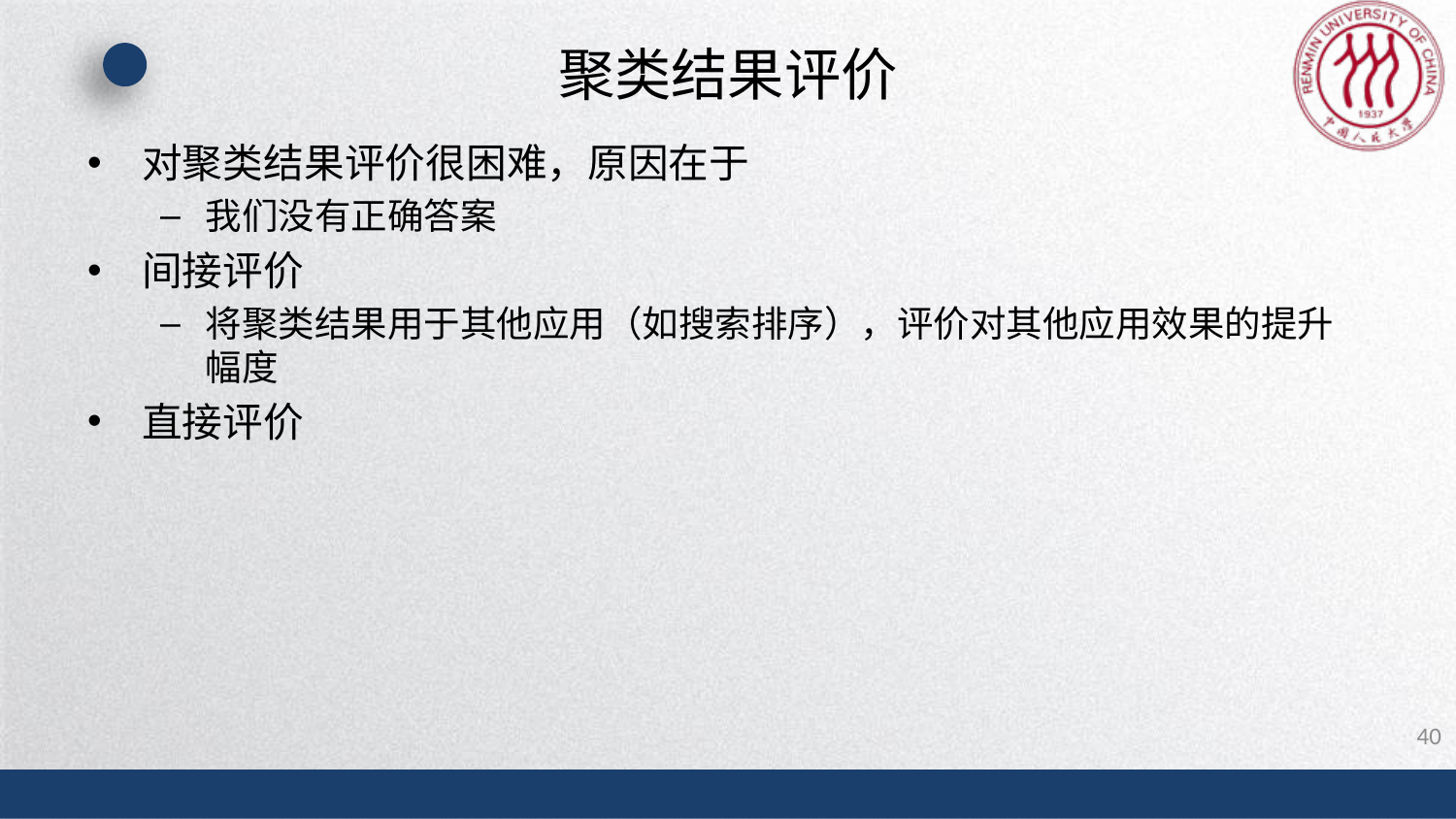

# 聚类结果评价
对聚类结果评价很困难，原因在于
我们没有正确答案
间接评价
将聚类结果用于其他应用（如搜索排序），评价对其他应用效果的提升幅度
直接评价

40